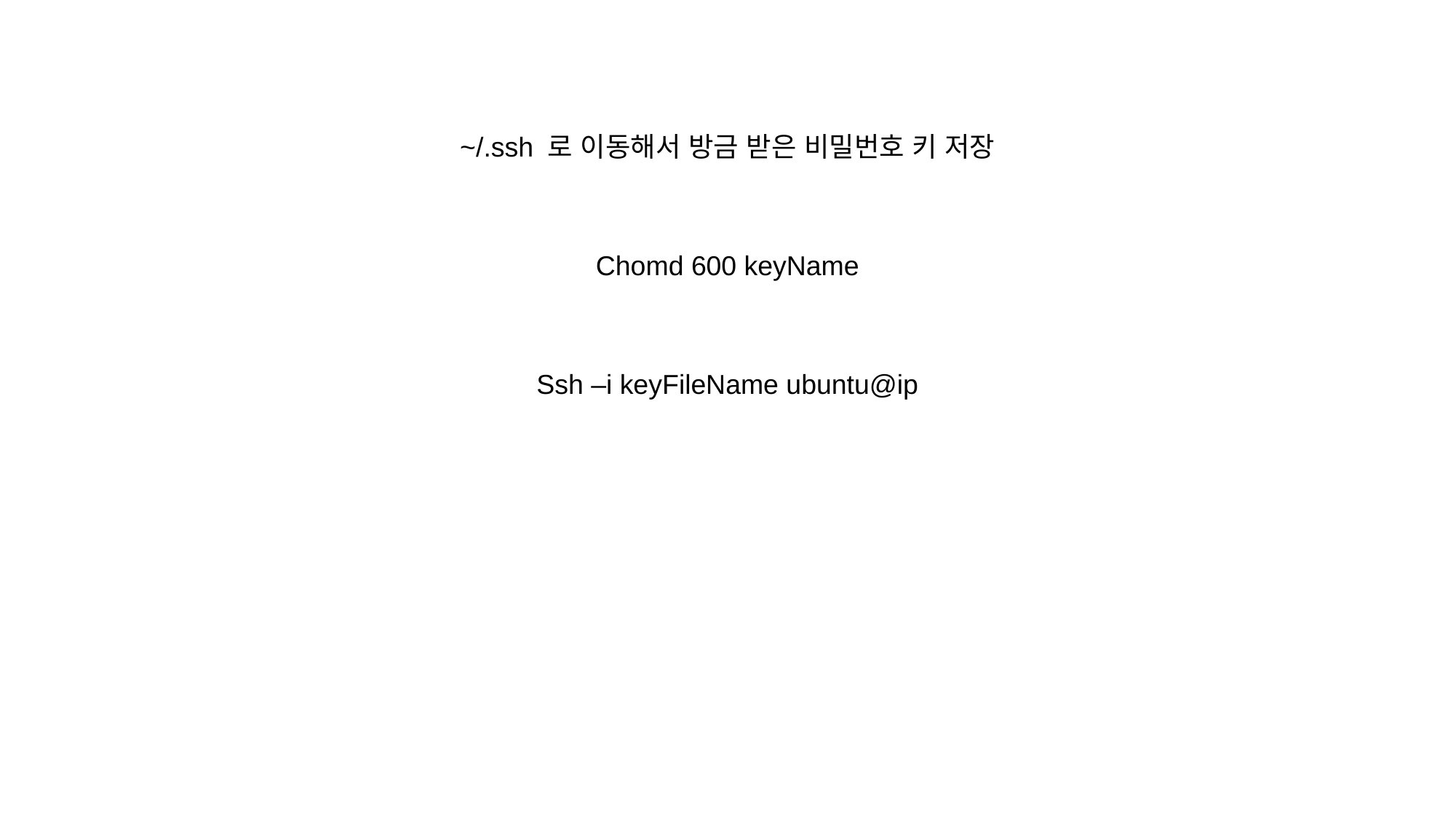

~/.ssh 로 이동해서 방금 받은 비밀번호 키 저장
Chomd 600 keyName
Ssh –i keyFileName ubuntu@ip